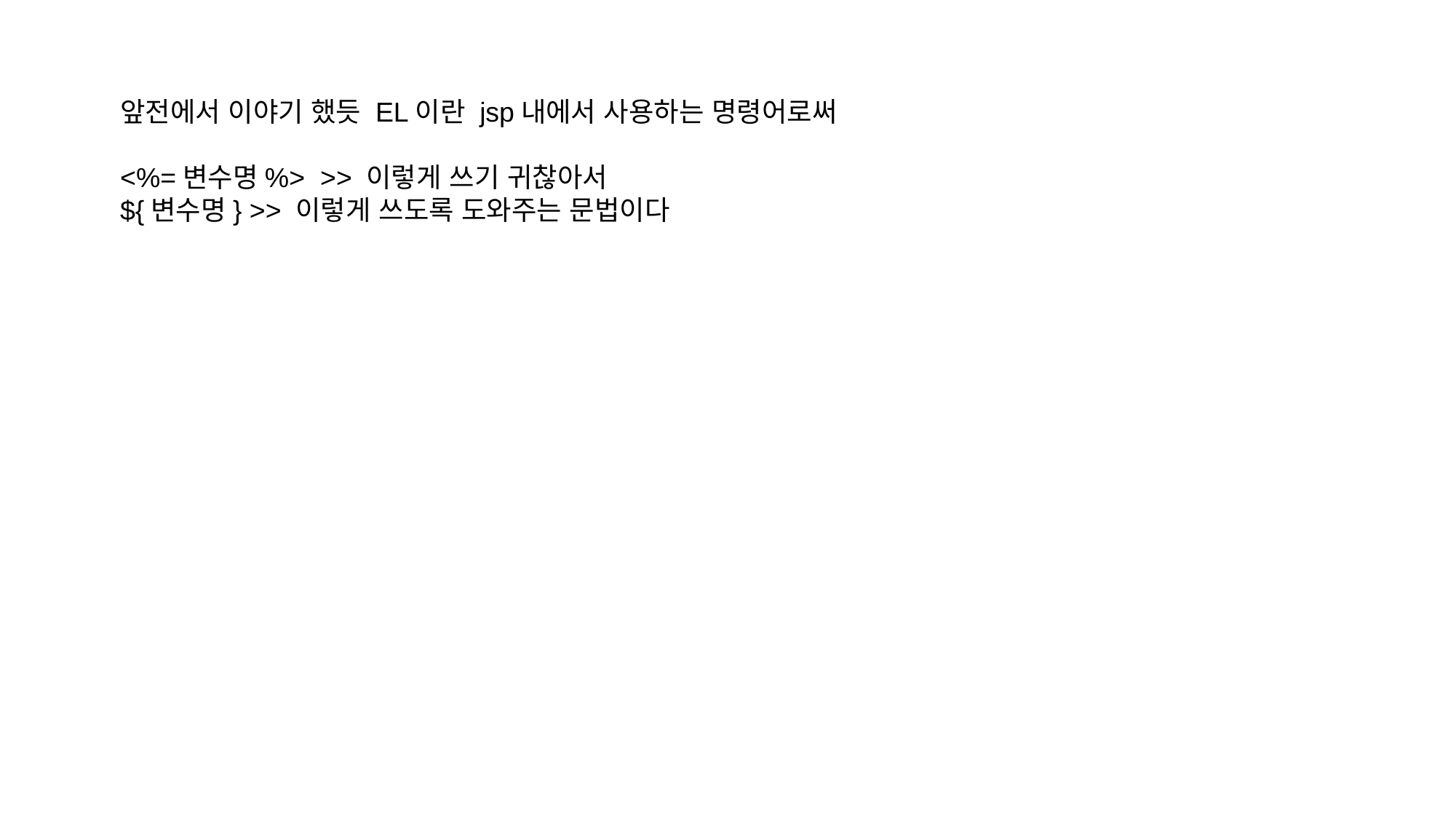

앞전에서 이야기 했듯 EL이란 jsp내에서 사용하는 명령어로써

<%=변수명%>  >> 이렇게 쓰기 귀찮아서
${변수명} >> 이렇게 쓰도록 도와주는 문법이다